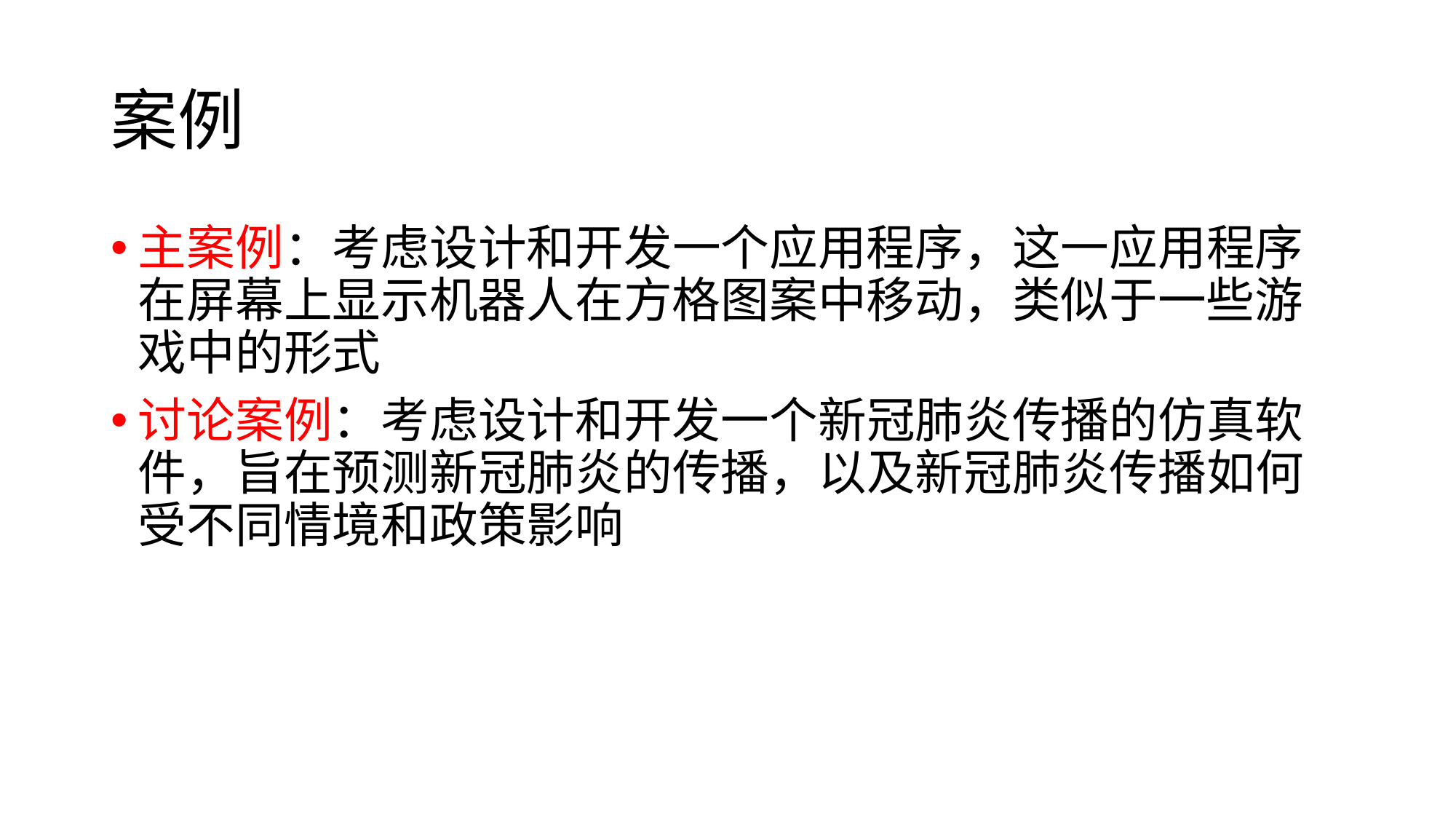

# 案例
主案例：考虑设计和开发一个应用程序，这一应用程序在屏幕上显示机器人在方格图案中移动，类似于一些游戏中的形式
讨论案例：考虑设计和开发一个新冠肺炎传播的仿真软件，旨在预测新冠肺炎的传播，以及新冠肺炎传播如何受不同情境和政策影响